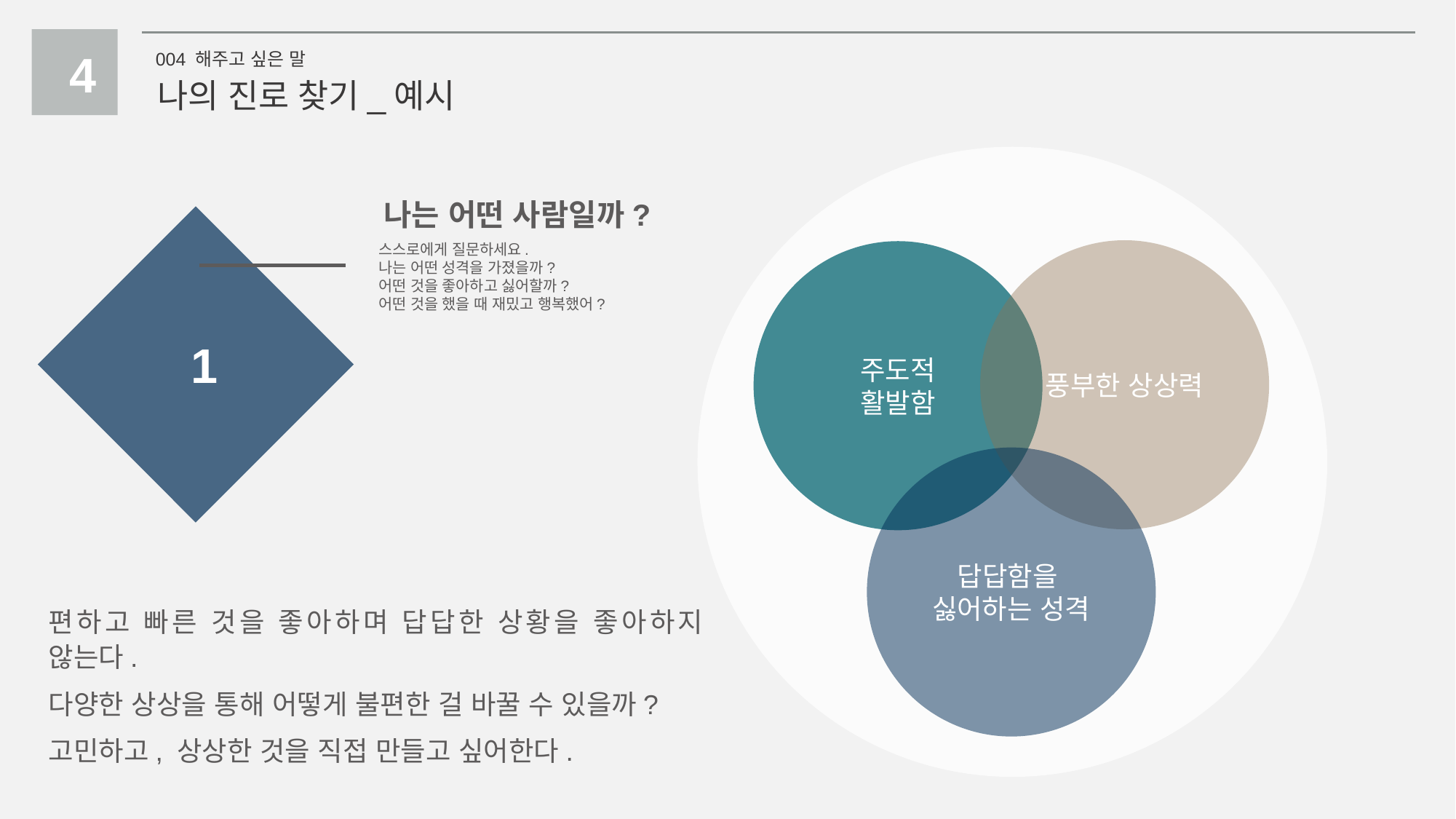

4
004 해주고 싶은 말
나의 진로 찾기_예시

나는 어떤 사람일까?
스스로에게 질문하세요.
나는 어떤 성격을 가졌을까?
어떤 것을 좋아하고 싫어할까?
어떤 것을 했을 때 재밌고 행복했어?

풍부한 상상력
주도적
활발함
답답함을
싫어하는 성격
1
편하고 빠른 것을 좋아하며 답답한 상황을 좋아하지 않는다.
다양한 상상을 통해 어떻게 불편한 걸 바꿀 수 있을까?
고민하고, 상상한 것을 직접 만들고 싶어한다.